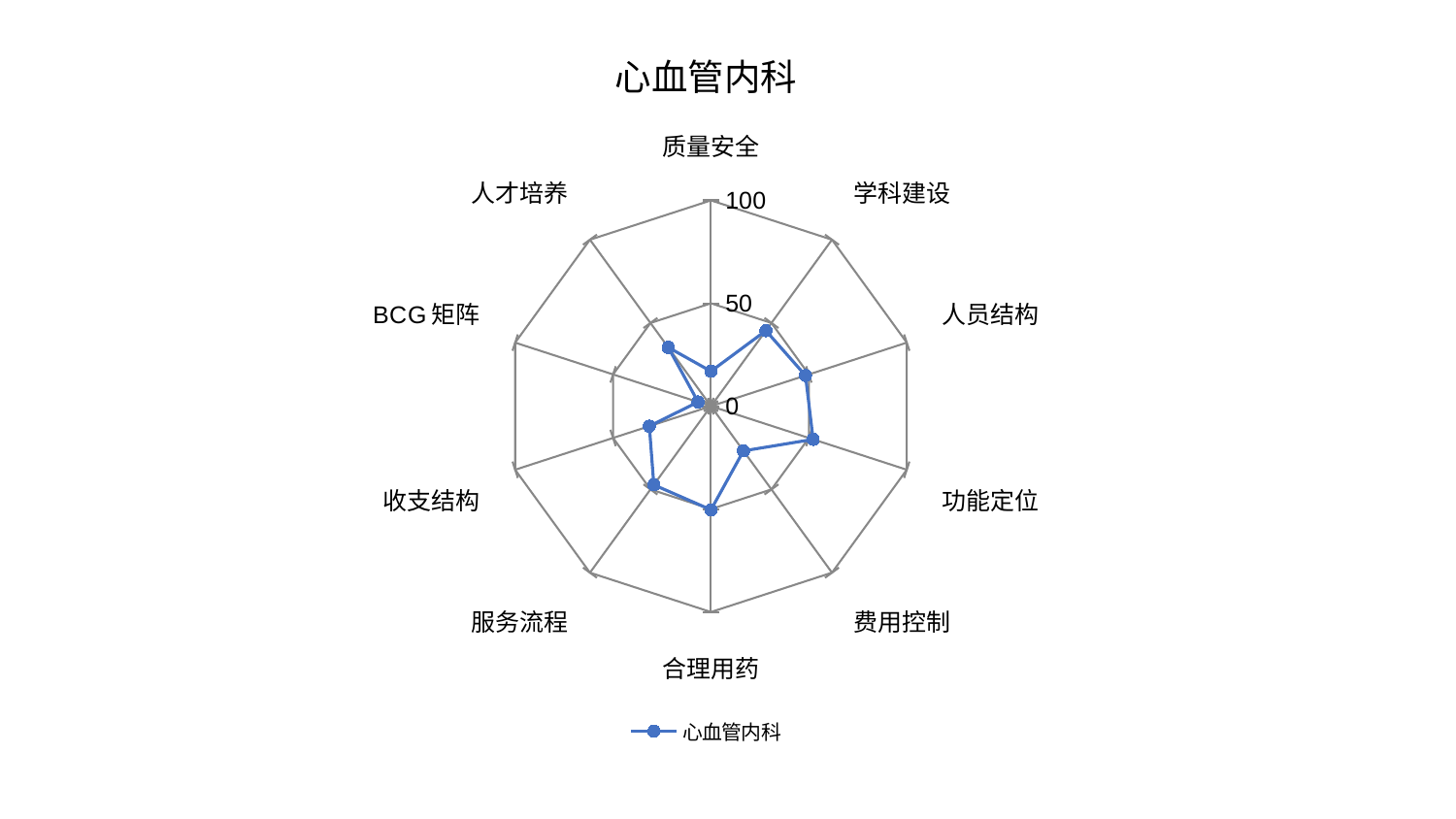

### Chart: 心血管内科

| Category | 心血管内科 |
|---|---|
| 质量安全 | 16.96543042114878 |
| 学科建设 | 45.385678550129725 |
| 人员结构 | 48.27868081615129 |
| 功能定位 | 52.19226498785814 |
| 费用控制 | 26.85936069338884 |
| 合理用药 | 50.3568232211469 |
| 服务流程 | 47.2544057336297 |
| 收支结构 | 31.478055673410495 |
| BCG矩阵 | 6.588854773807939 |
| 人才培养 | 35.318103126707086 |
147